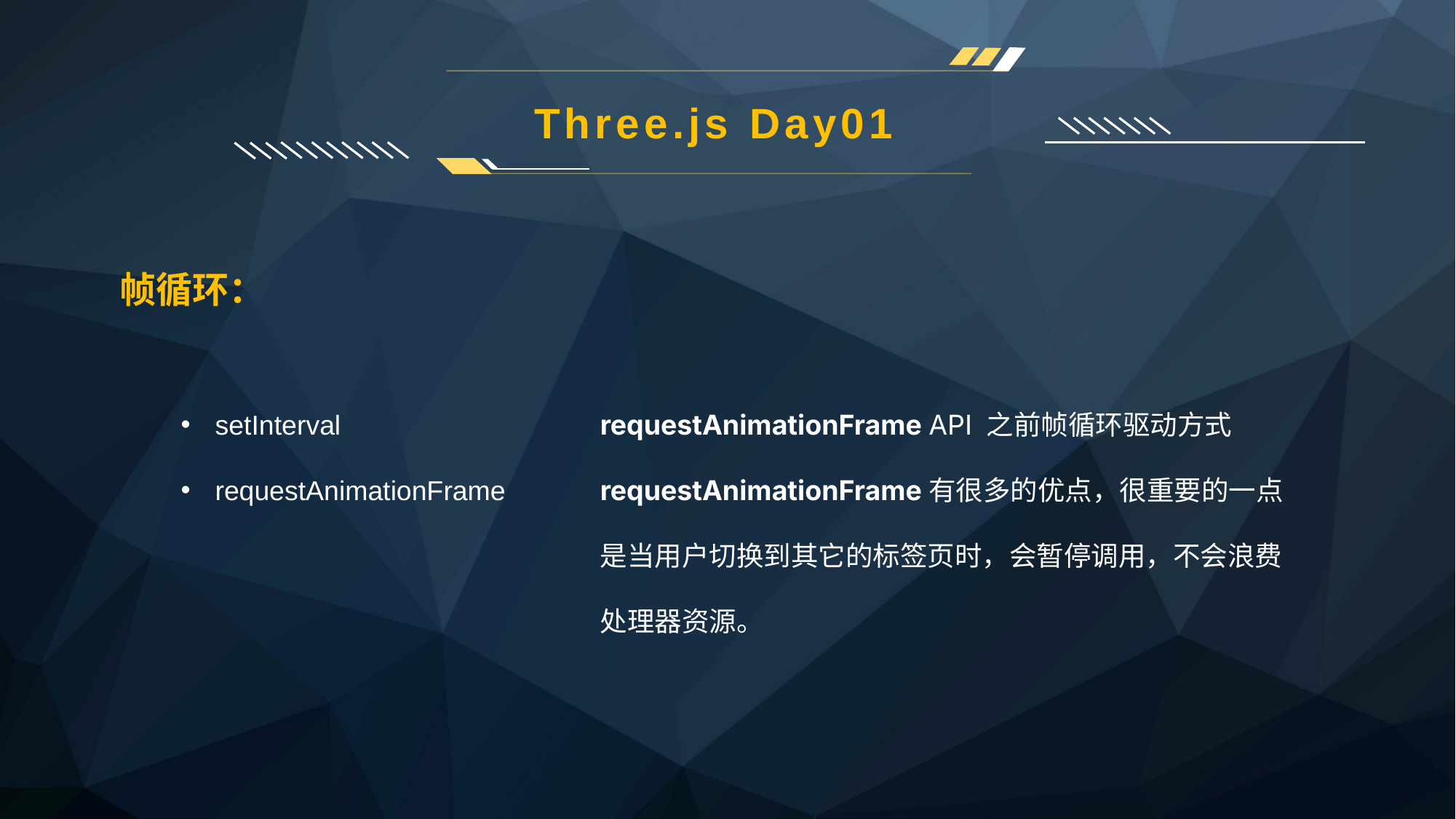

Three.js Day01

帧循环：
setInterval
requestAnimationFrame
requestAnimationFrame API 之前帧循环驱动方式
requestAnimationFrame有很多的优点，很重要的一点是当用户切换到其它的标签页时，会暂停调用，不会浪费处理器资源。